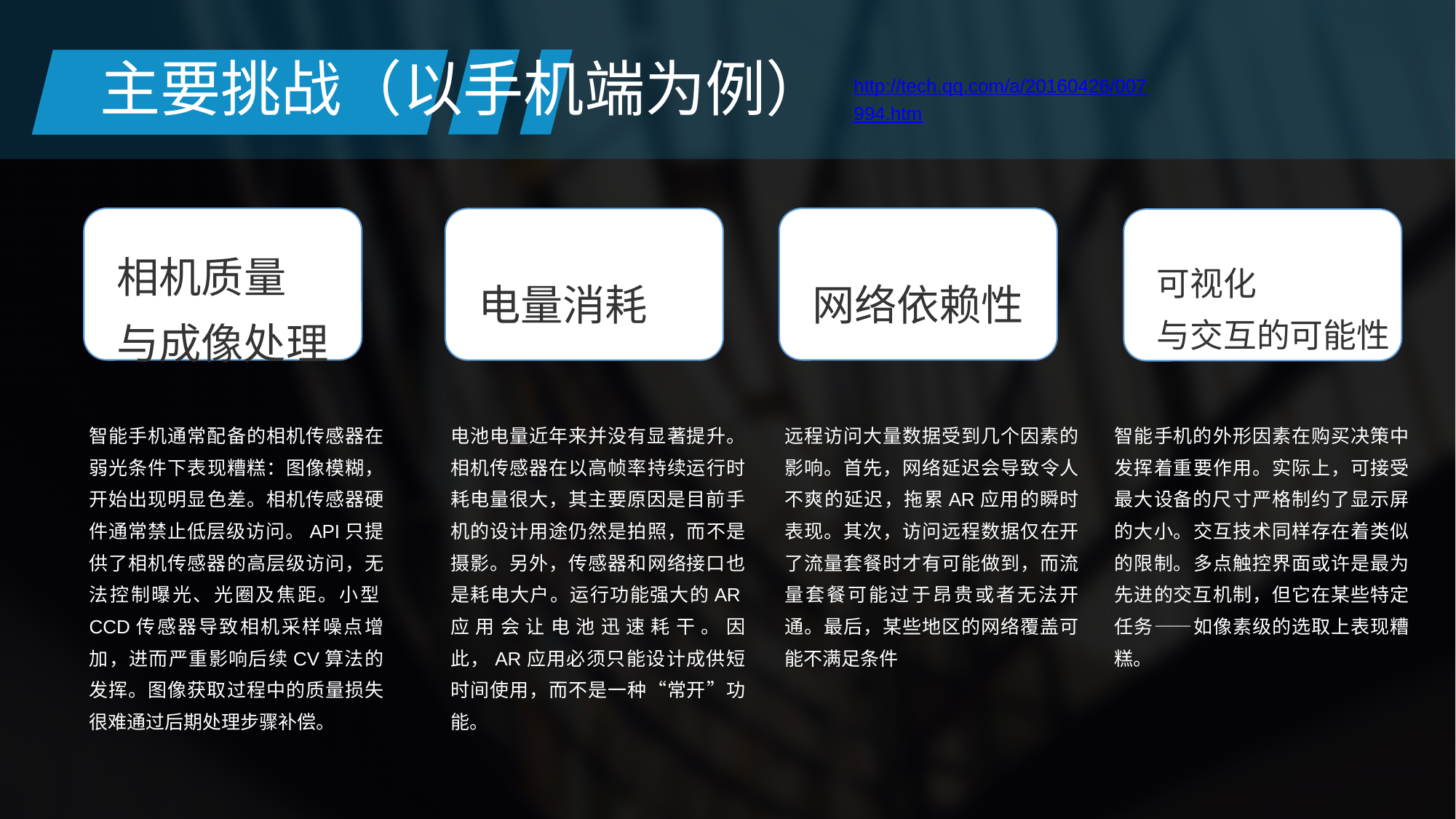

主要挑战（以手机端为例）

http://tech.qq.com/a/20160426/007994.htm

相机质量
与成像处理
可视化
与交互的可能性
网络依赖性
电量消耗
电池电量近年来并没有显著提升。相机传感器在以高帧率持续运行时耗电量很大，其主要原因是目前手机的设计用途仍然是拍照，而不是摄影。另外，传感器和网络接口也是耗电大户。运行功能强大的AR应用会让电池迅速耗干。因此，AR应用必须只能设计成供短时间使用，而不是一种“常开”功能。
远程访问大量数据受到几个因素的影响。首先，网络延迟会导致令人不爽的延迟，拖累AR应用的瞬时表现。其次，访问远程数据仅在开了流量套餐时才有可能做到，而流量套餐可能过于昂贵或者无法开通。最后，某些地区的网络覆盖可能不满足条件
智能手机通常配备的相机传感器在弱光条件下表现糟糕：图像模糊，开始出现明显色差。相机传感器硬件通常禁止低层级访问。API只提供了相机传感器的高层级访问，无法控制曝光、光圈及焦距。小型CCD传感器导致相机采样噪点增加，进而严重影响后续CV算法的发挥。图像获取过程中的质量损失很难通过后期处理步骤补偿。
智能手机的外形因素在购买决策中发挥着重要作用。实际上，可接受最大设备的尺寸严格制约了显示屏的大小。交互技术同样存在着类似的限制。多点触控界面或许是最为先进的交互机制，但它在某些特定任务——如像素级的选取上表现糟糕。